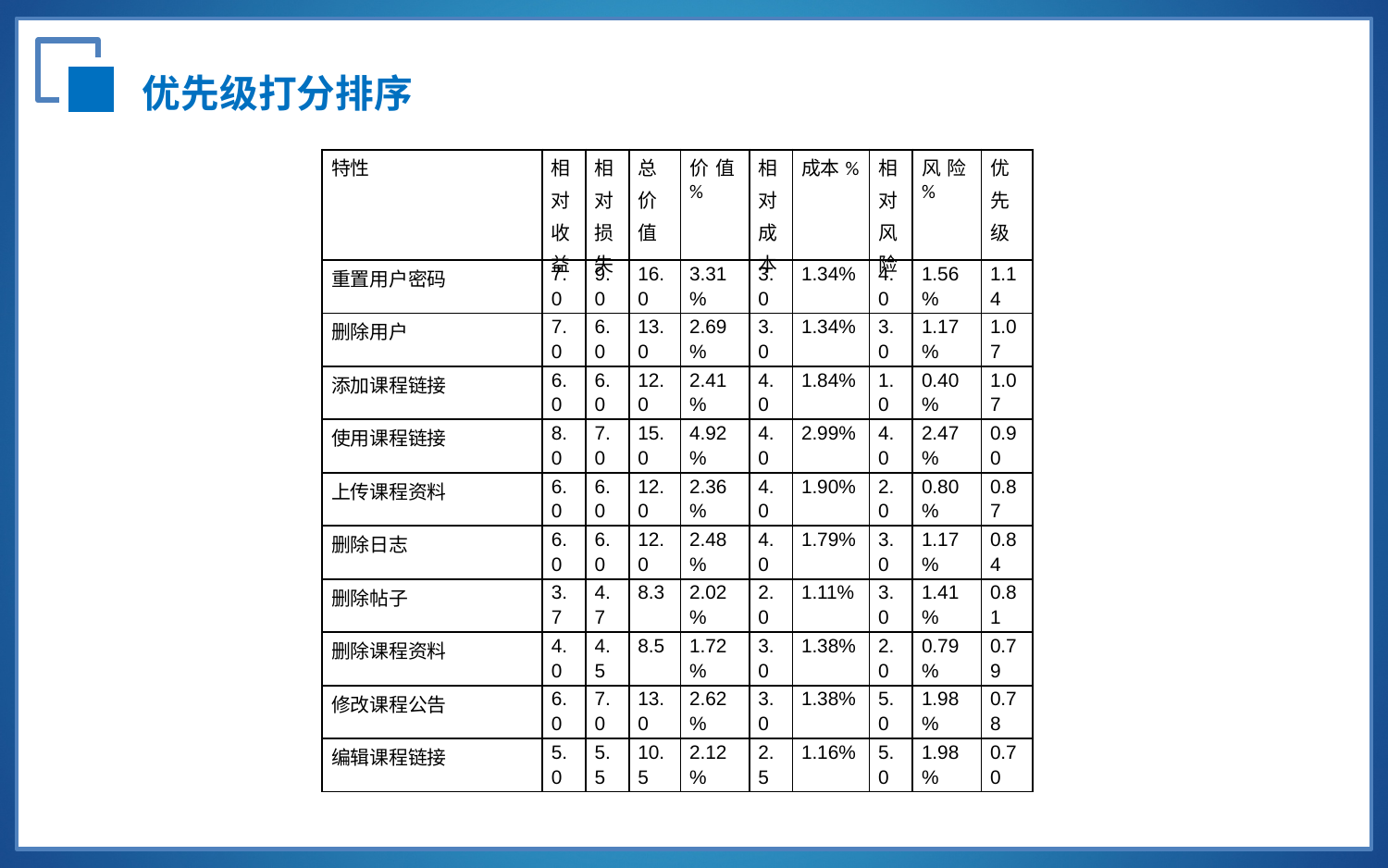

优先级打分排序
| 特性 | 相对收益 | 相对损失 | 总价值 | 价值% | 相对成本 | 成本% | 相对风险 | 风险% | 优先级 |
| --- | --- | --- | --- | --- | --- | --- | --- | --- | --- |
| 重置用户密码 | 7.0 | 9.0 | 16.0 | 3.31% | 3.0 | 1.34% | 4.0 | 1.56% | 1.14 |
| 删除用户 | 7.0 | 6.0 | 13.0 | 2.69% | 3.0 | 1.34% | 3.0 | 1.17% | 1.07 |
| 添加课程链接 | 6.0 | 6.0 | 12.0 | 2.41% | 4.0 | 1.84% | 1.0 | 0.40% | 1.07 |
| 使用课程链接 | 8.0 | 7.0 | 15.0 | 4.92% | 4.0 | 2.99% | 4.0 | 2.47% | 0.90 |
| 上传课程资料 | 6.0 | 6.0 | 12.0 | 2.36% | 4.0 | 1.90% | 2.0 | 0.80% | 0.87 |
| 删除日志 | 6.0 | 6.0 | 12.0 | 2.48% | 4.0 | 1.79% | 3.0 | 1.17% | 0.84 |
| 删除帖子 | 3.7 | 4.7 | 8.3 | 2.02% | 2.0 | 1.11% | 3.0 | 1.41% | 0.81 |
| 删除课程资料 | 4.0 | 4.5 | 8.5 | 1.72% | 3.0 | 1.38% | 2.0 | 0.79% | 0.79 |
| 修改课程公告 | 6.0 | 7.0 | 13.0 | 2.62% | 3.0 | 1.38% | 5.0 | 1.98% | 0.78 |
| 编辑课程链接 | 5.0 | 5.5 | 10.5 | 2.12% | 2.5 | 1.16% | 5.0 | 1.98% | 0.70 |